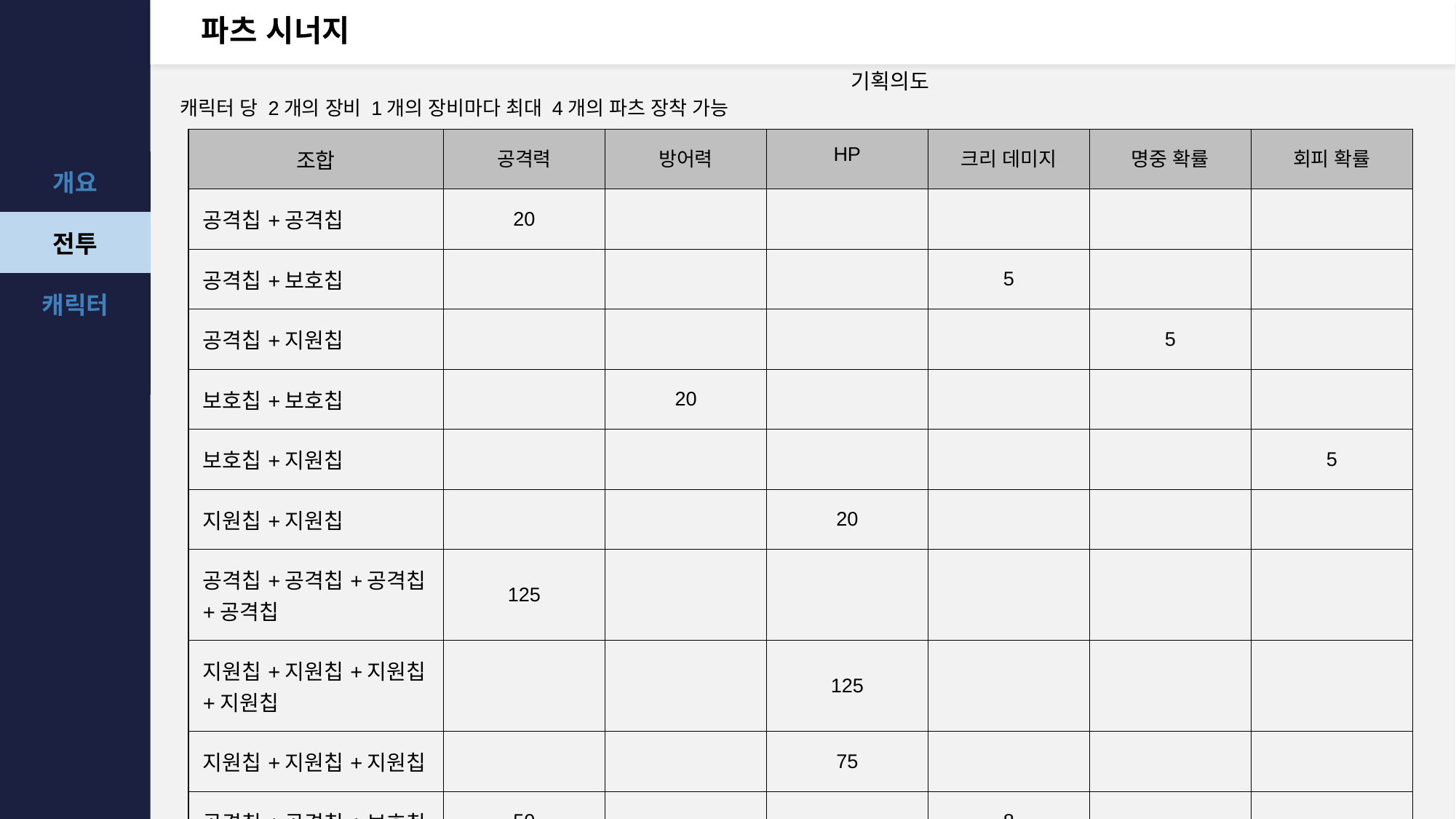

# 파츠 시너지
기획의도
캐릭터 당 2개의 장비 1개의 장비마다 최대 4개의 파츠 장착 가능
| 조합 | 공격력 | 방어력 | HP | 크리 데미지 | 명중 확률 | 회피 확률 |
| --- | --- | --- | --- | --- | --- | --- |
| 공격칩+공격칩 | 20 |  |  |  |  |  |
| 공격칩+보호칩 |  |  |  | 5 |  |  |
| 공격칩+지원칩 |  |  |  |  | 5 |  |
| 보호칩+보호칩 |  | 20 |  |  |  |  |
| 보호칩+지원칩 |  |  |  |  |  | 5 |
| 지원칩+지원칩 |  |  | 20 |  |  |  |
| 공격칩+공격칩+공격칩+공격칩 | 125 |  |  |  |  |  |
| 지원칩+지원칩+지원칩+지원칩 |  |  | 125 |  |  |  |
| 지원칩+지원칩+지원칩 |  |  | 75 |  |  |  |
| 공격칩+공격칩+보호칩 | 50 |  |  | 8 |  |  |
| …. 자세한 사항은 엑셀로 정리 |  |  |  |  |  |  |